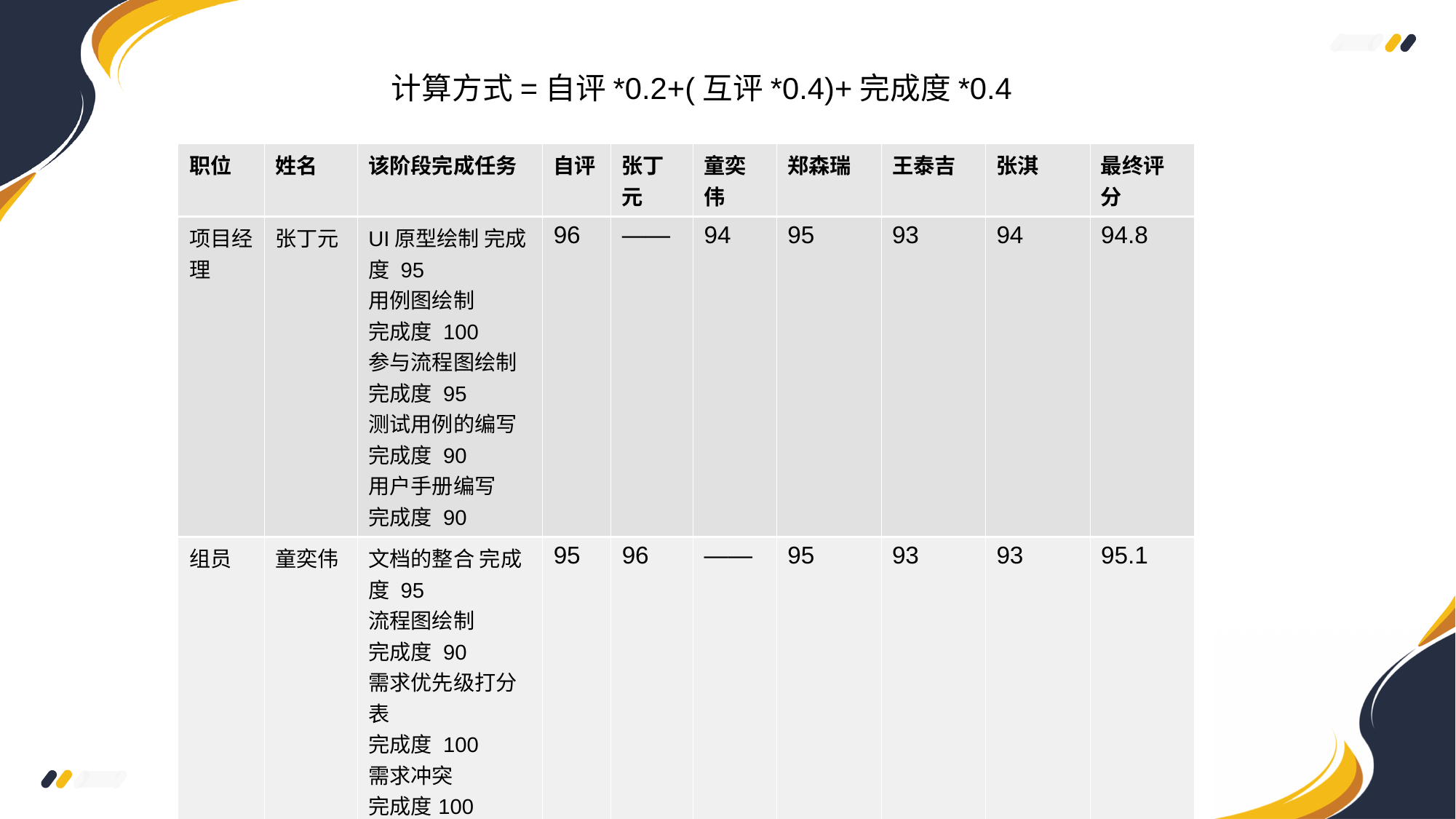

计算方式=自评*0.2+(互评*0.4)+完成度*0.4
| 职位 | 姓名 | 该阶段完成任务 | 自评 | 张丁元 | 童奕伟 | 郑森瑞 | 王泰吉 | 张淇 | 最终评分 |
| --- | --- | --- | --- | --- | --- | --- | --- | --- | --- |
| 项目经理 | 张丁元 | UI原型绘制 完成度 95 用例图绘制 完成度 100 参与流程图绘制 完成度 95 测试用例的编写 完成度 90 用户手册编写 完成度 90 | 96 | —— | 94 | 95 | 93 | 94 | 94.8 |
| 组员 | 童奕伟 | 文档的整合 完成度 95 流程图绘制 完成度 90 需求优先级打分表 完成度 100 需求冲突 完成度100 | 95 | 96 | —— | 95 | 93 | 93 | 95.1 |